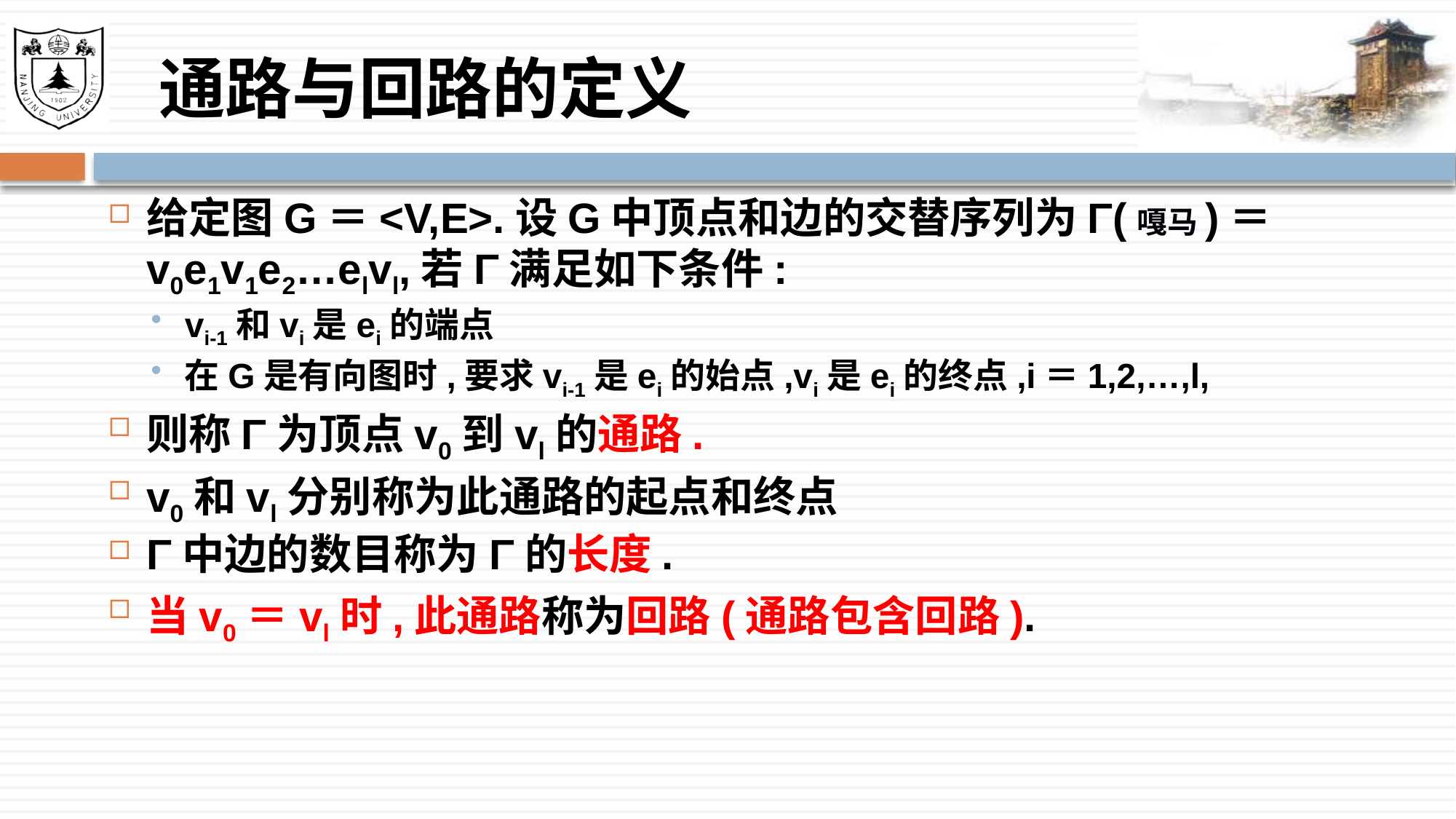

# 通路与回路的定义
给定图G＝<V,E>.设G中顶点和边的交替序列为Γ(嘎马)＝v0e1v1e2…elvl,若Γ满足如下条件:
vi-1和vi是ei的端点
在G是有向图时,要求vi-1是ei的始点,vi是ei的终点,i＝1,2,…,l,
则称Γ为顶点v0到vl的通路.
v0和vl分别称为此通路的起点和终点
Γ中边的数目称为Γ的长度.
当v0＝vl时,此通路称为回路(通路包含回路).